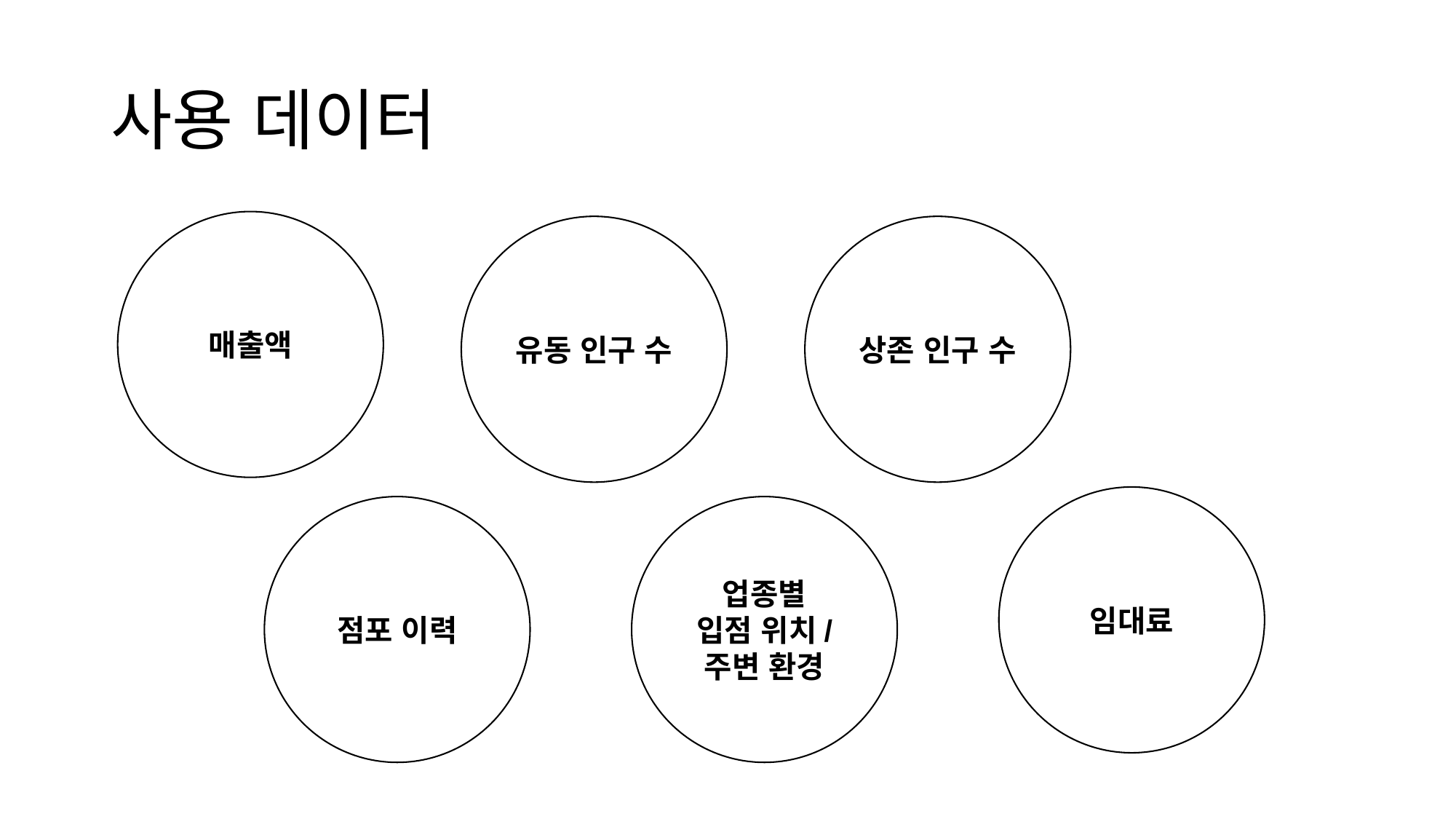

# 사용 데이터
매출액
상존 인구 수
유동 인구 수
임대료
점포 이력
업종별
입점 위치/
주변 환경